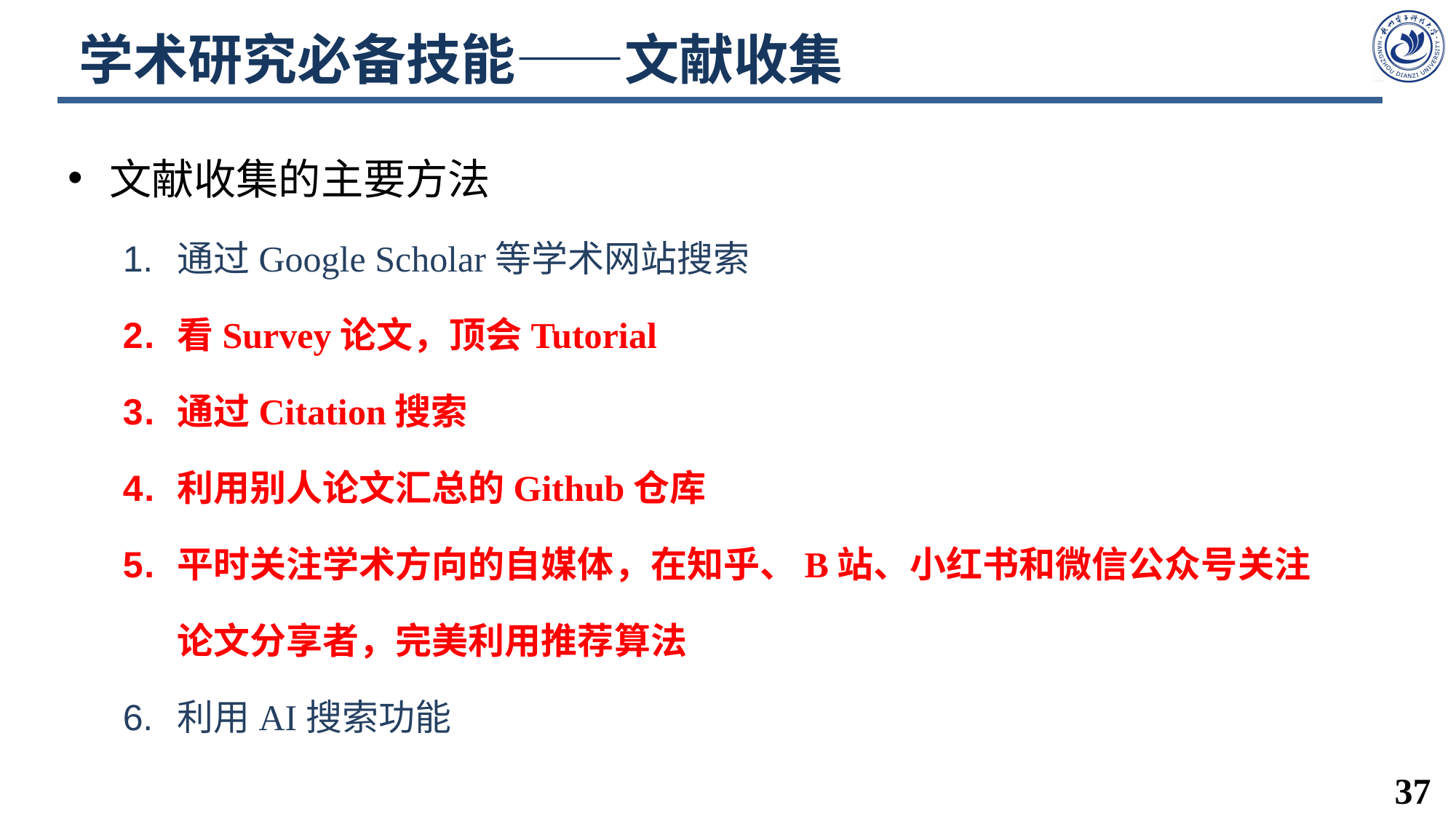

# 学术研究必备技能——文献收集
文献收集的主要方法
通过Google Scholar等学术网站搜索
看Survey论文，顶会Tutorial
通过Citation搜索
利用别人论文汇总的Github仓库
平时关注学术方向的自媒体，在知乎、B站、小红书和微信公众号关注论文分享者，完美利用推荐算法
利用AI搜索功能
37